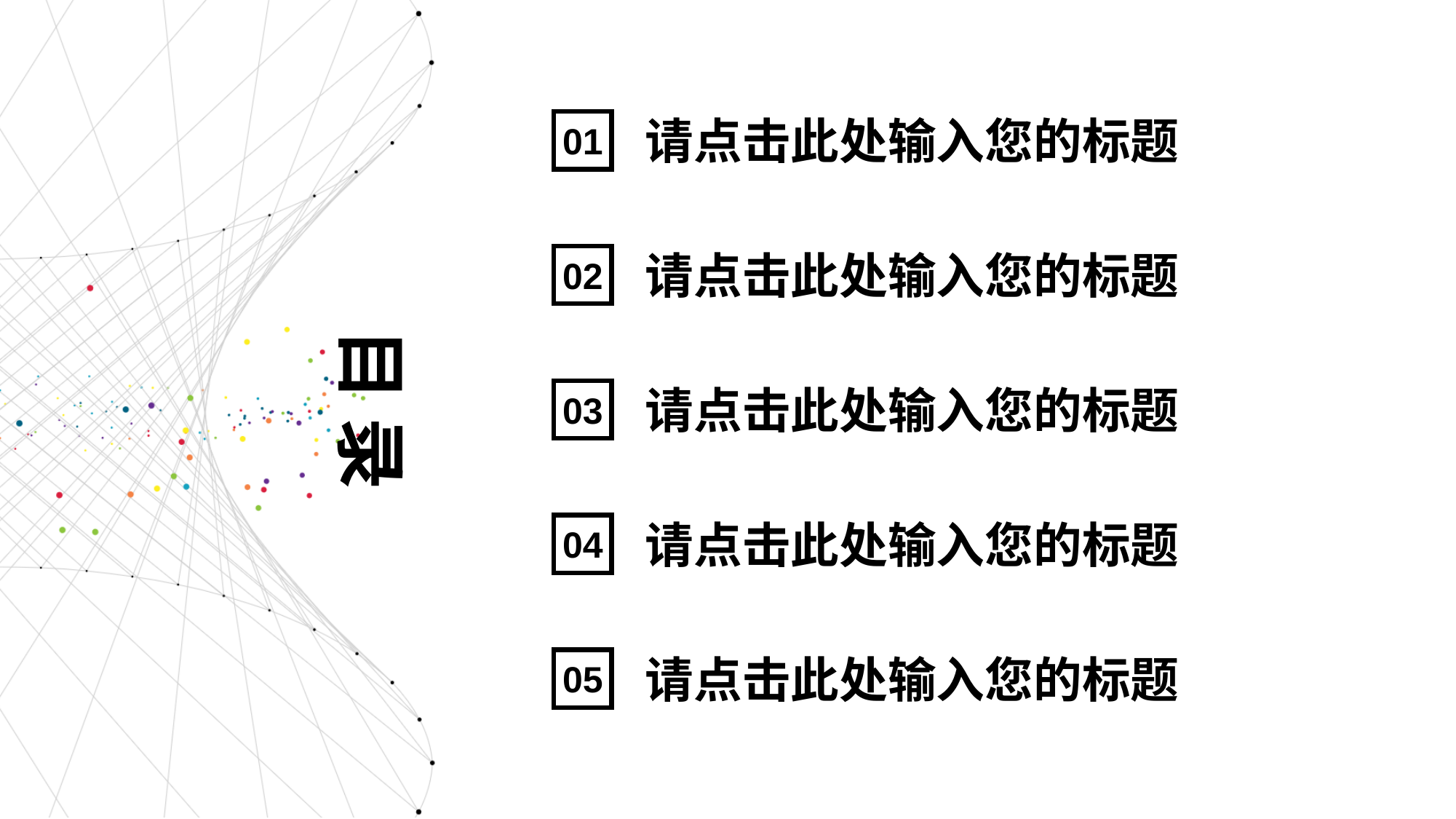

请点击此处输入您的标题

01
请点击此处输入您的标题

02
目 录
请点击此处输入您的标题

03
请点击此处输入您的标题

04
请点击此处输入您的标题

05